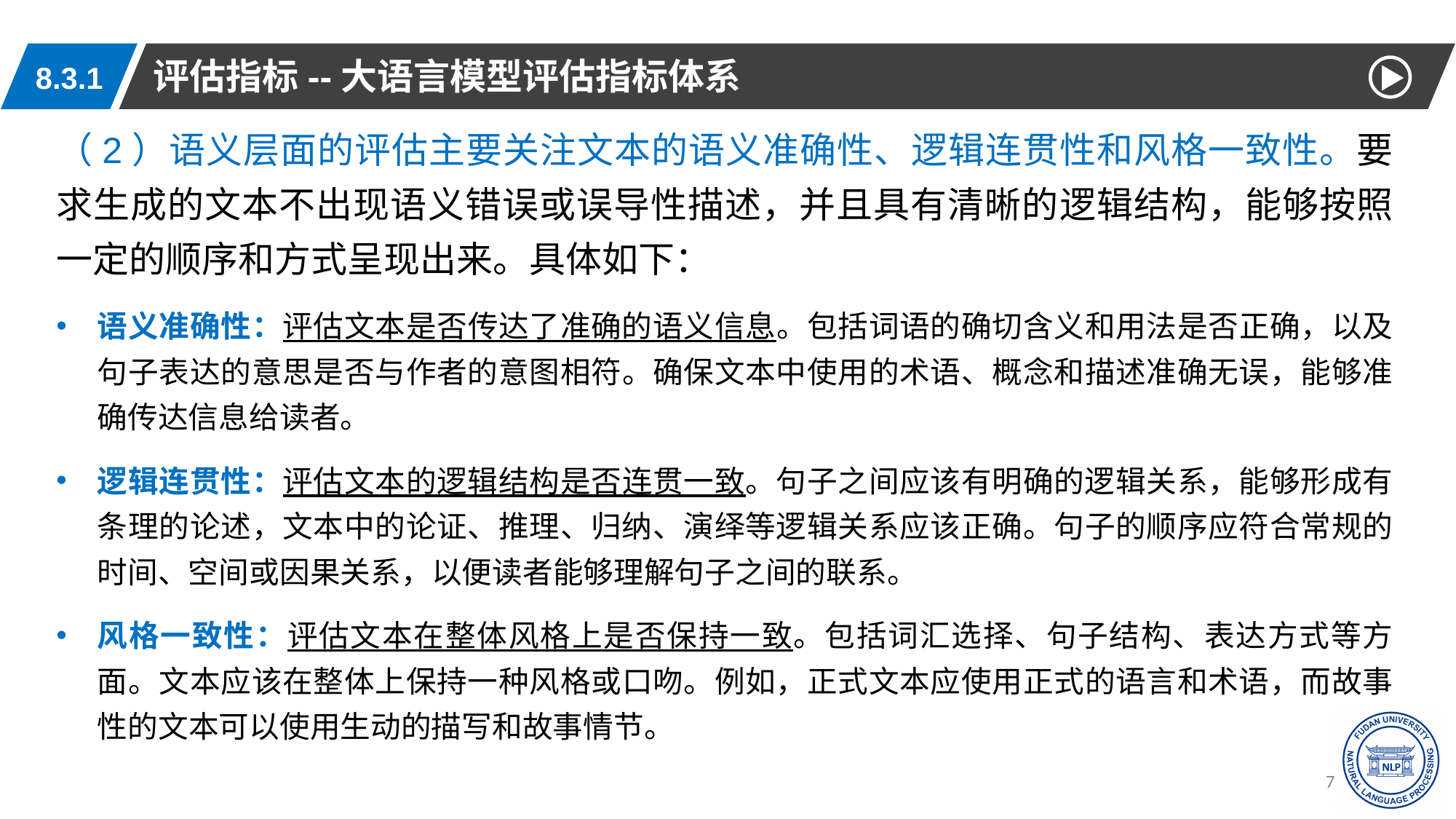

评估指标--大语言模型评估指标体系
8.3.1

（2）语义层面的评估主要关注文本的语义准确性、逻辑连贯性和风格一致性。要求生成的文本不出现语义错误或误导性描述，并且具有清晰的逻辑结构，能够按照一定的顺序和方式呈现出来。具体如下：
语义准确性：评估文本是否传达了准确的语义信息。包括词语的确切含义和用法是否正确，以及句子表达的意思是否与作者的意图相符。确保文本中使用的术语、概念和描述准确无误，能够准确传达信息给读者。
逻辑连贯性：评估文本的逻辑结构是否连贯一致。句子之间应该有明确的逻辑关系，能够形成有条理的论述，文本中的论证、推理、归纳、演绎等逻辑关系应该正确。句子的顺序应符合常规的时间、空间或因果关系，以便读者能够理解句子之间的联系。
风格一致性：评估文本在整体风格上是否保持一致。包括词汇选择、句子结构、表达方式等方面。文本应该在整体上保持一种风格或口吻。例如，正式文本应使用正式的语言和术语，而故事性的文本可以使用生动的描写和故事情节。
72